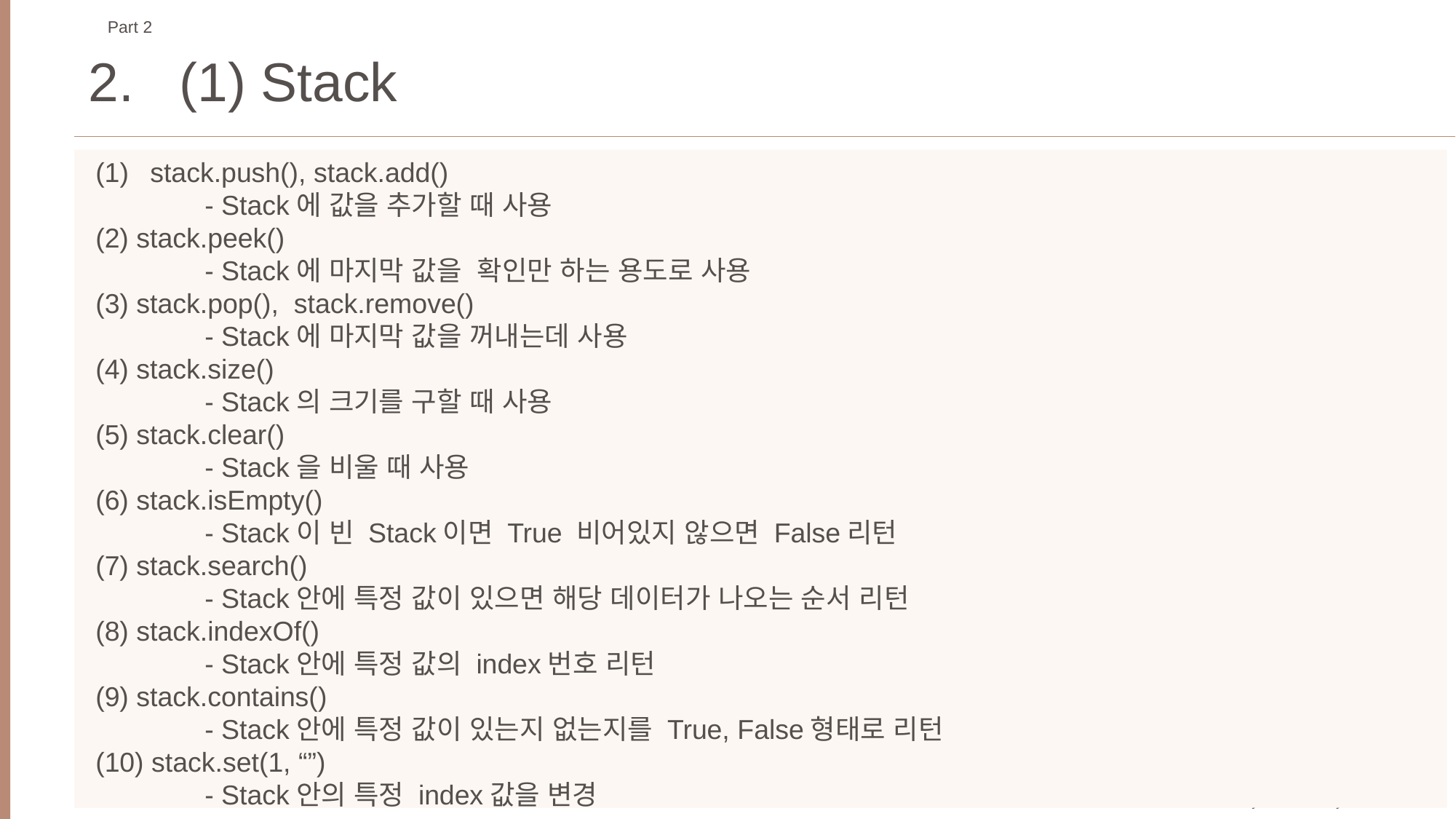

Part 2
2.   (1) Stack

stack.push(), stack.add()
	- Stack에 값을 추가할 때 사용
(2) stack.peek()
      	- Stack에 마지막 값을  확인만 하는 용도로 사용
(3) stack.pop(),  stack.remove()
	- Stack에 마지막 값을 꺼내는데 사용
(4) stack.size()
	- Stack의 크기를 구할 때 사용
(5) stack.clear()
	- Stack을 비울 때 사용
(6) stack.isEmpty()
	- Stack이 빈 Stack이면 True 비어있지 않으면 False리턴
(7) stack.search()
	- Stack안에 특정 값이 있으면 해당 데이터가 나오는 순서 리턴
(8) stack.indexOf()
	- Stack안에 특정 값의 index번호 리턴
(9) stack.contains()
	- Stack안에 특정 값이 있는지 없는지를 True, False형태로 리턴
(10) stack.set(1, “”)
	- Stack안의 특정 index값을 변경